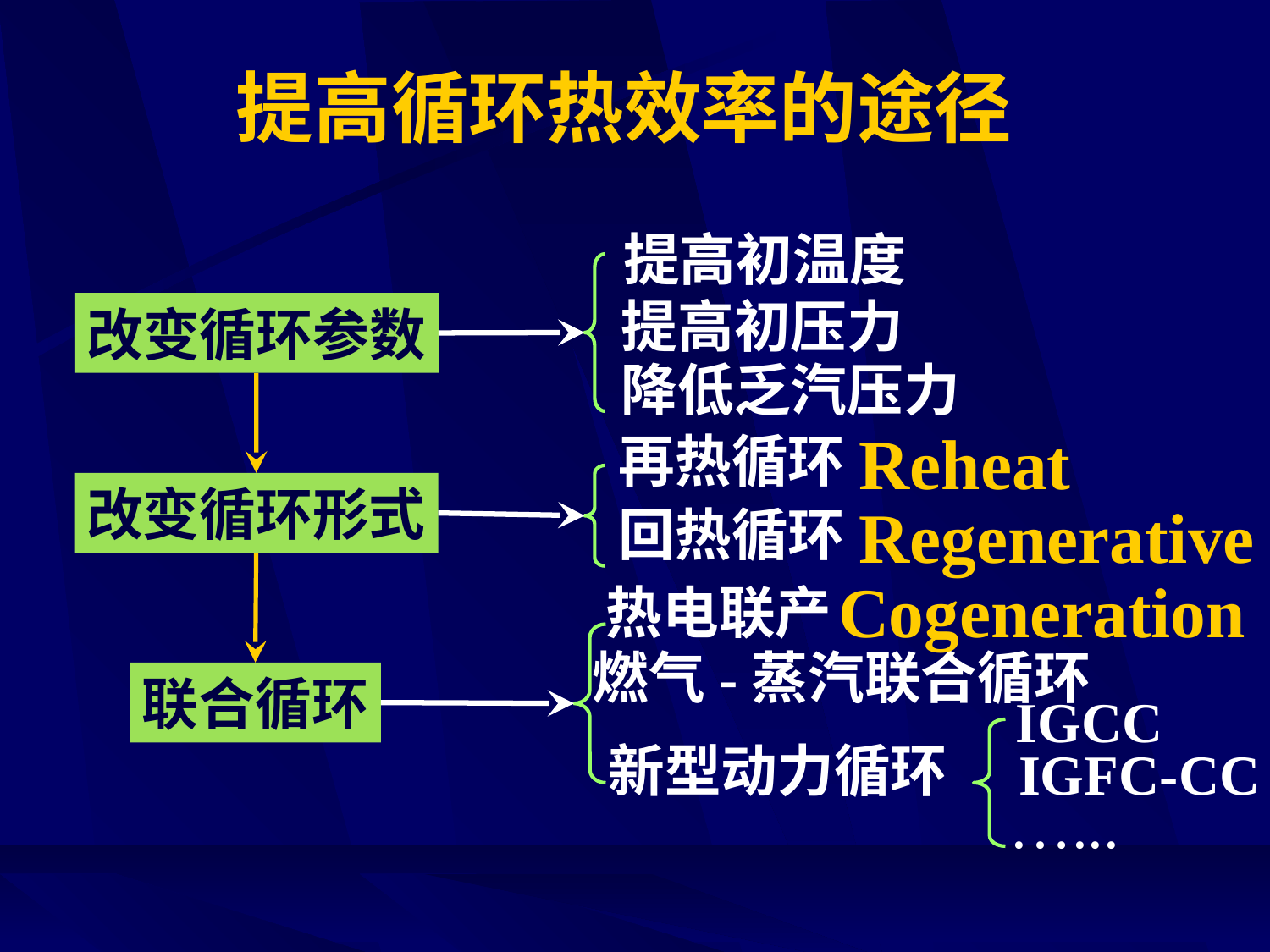

# 提高循环热效率的途径
提高初温度

提高初压力
改变循环参数
降低乏汽压力
Reheat
再热循环

改变循环形式
Regenerative
回热循环
Cogeneration
热电联产

燃气-蒸汽联合循环
联合循环
IGCC

新型动力循环
IGFC-CC
…...